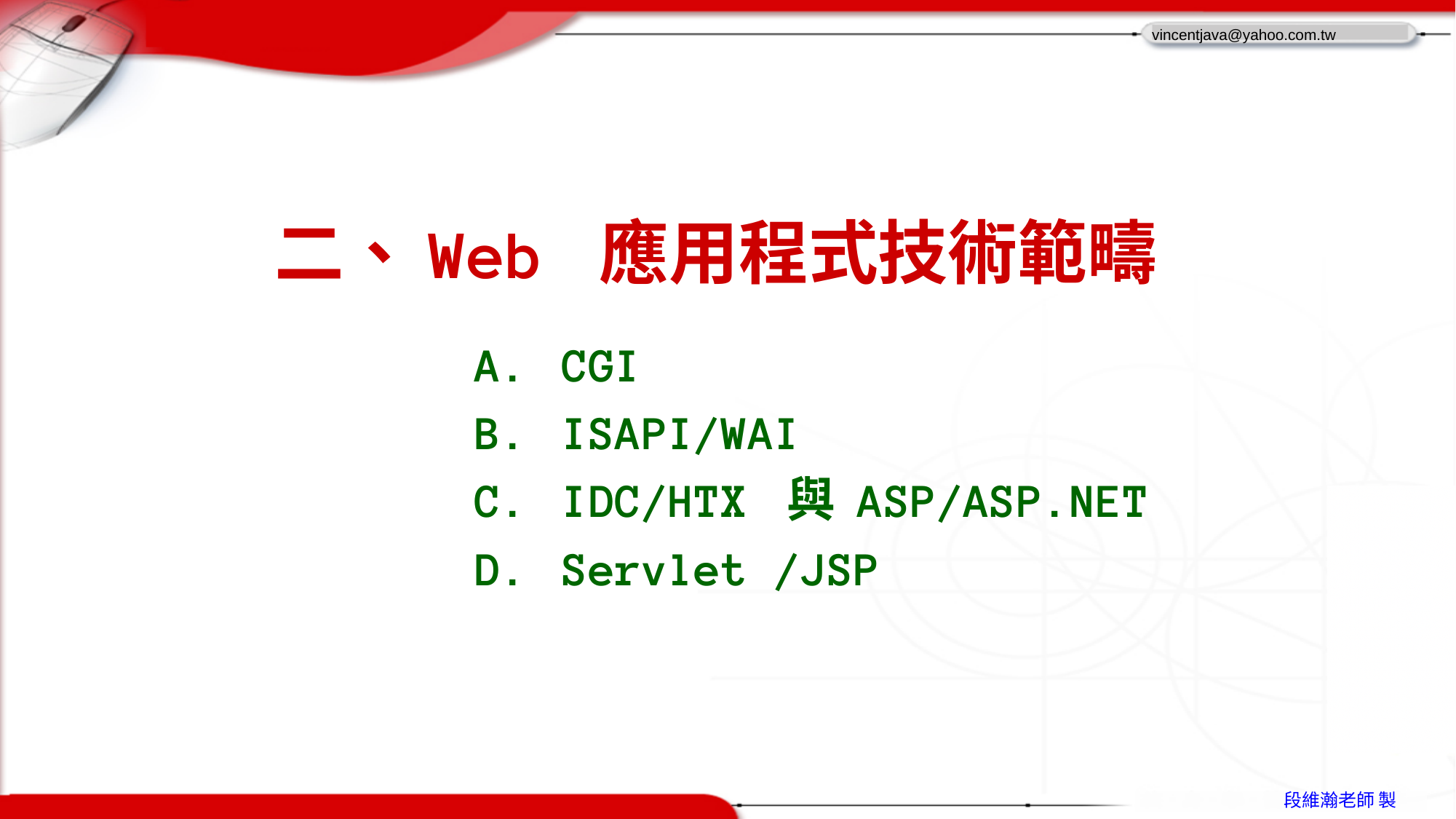

# 二、Web 應用程式技術範疇
 CGI
 ISAPI/WAI
 IDC/HTX 與 ASP/ASP.NET
 Servlet /JSP